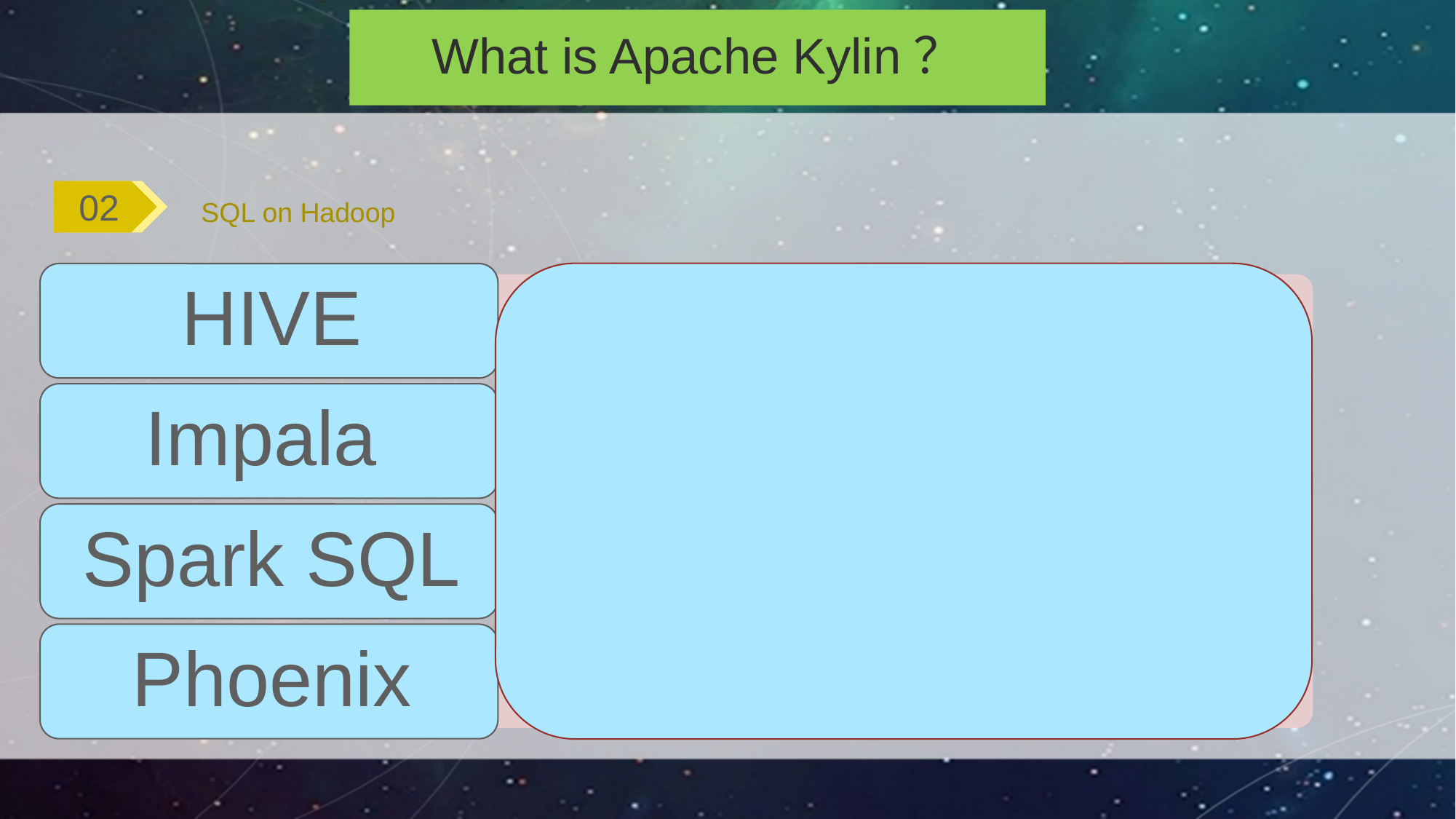

What is Apache Kylin？
SQL on Hadoop
02

-- 将查询转换成MapReduce的job在hadoop集群上执行
-- 由于采用MapReduce做批处理，查询性能比较差
HIVE
-- 是一个针对Hadoop的交互式的SQL查询引擎
-- 不是采用MapReduce做批处理，有一套自身的分布式处理引擎
-- 性能比hive高出3-30倍
Impala
-- 采用了内存技术框架，性能比hive高出10-100倍
Spark SQL
-- 将Query Plan直接使用HBaseAPI实现
Phoenix